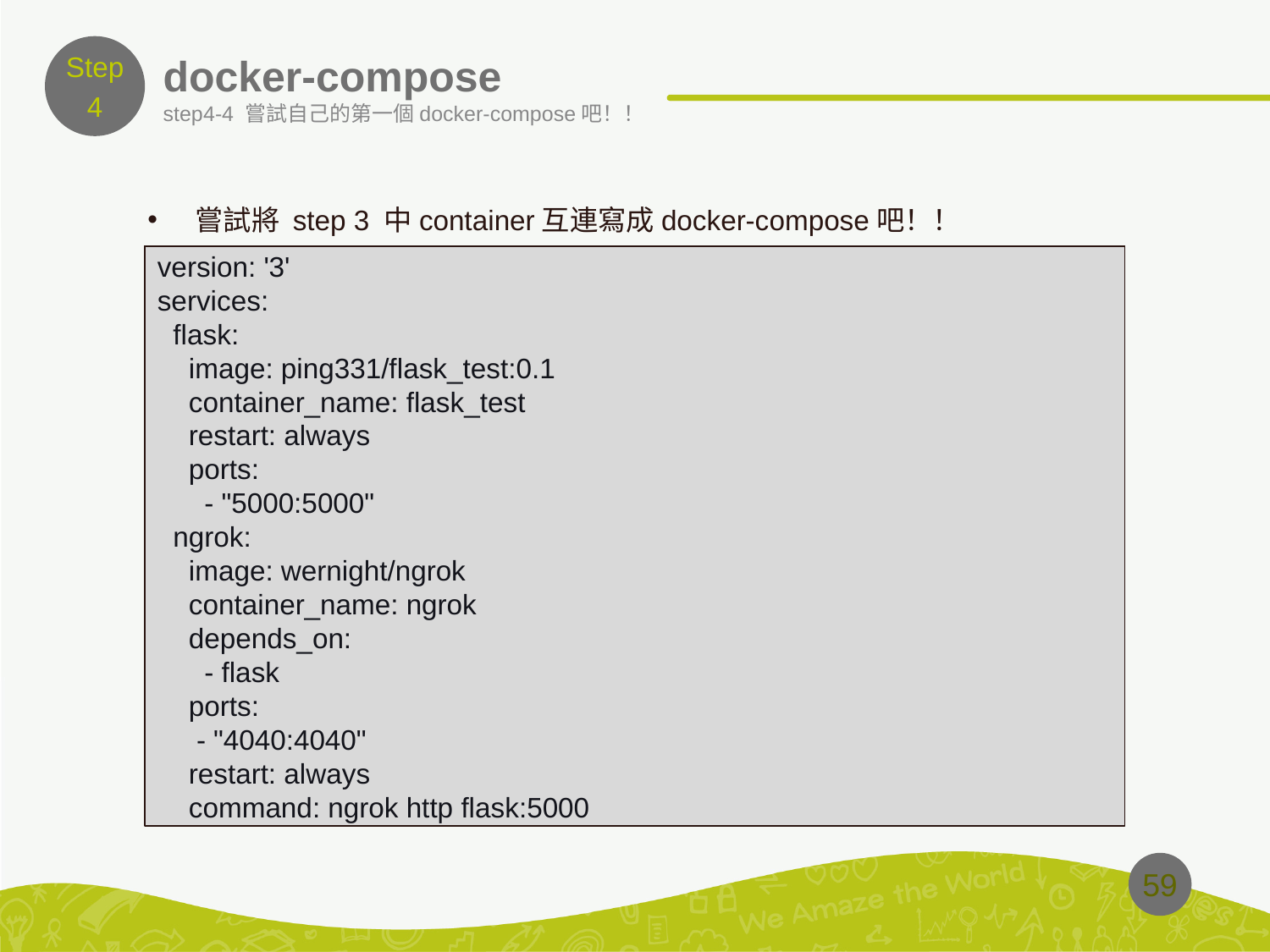

Step
4
# docker-compose
step4-4 嘗試自己的第一個docker-compose吧！！
嘗試將 step 3 中container互連寫成docker-compose吧！！
其他補充
docker-compose 還可以做什麼？
比如說ELK：你离ELK只有一句docker-compose的距离
WordPress：Quickstart: Compose and WordPress

version: '3'
services:
  flask:
    image: ping331/flask_test:0.1
    container_name: flask_test
    restart: always
    ports:
      - "5000:5000"
  ngrok:
    image: wernight/ngrok
    container_name: ngrok
    depends_on:
      - flask
    ports:
     - "4040:4040"
    restart: always
    command: ngrok http flask:5000
59